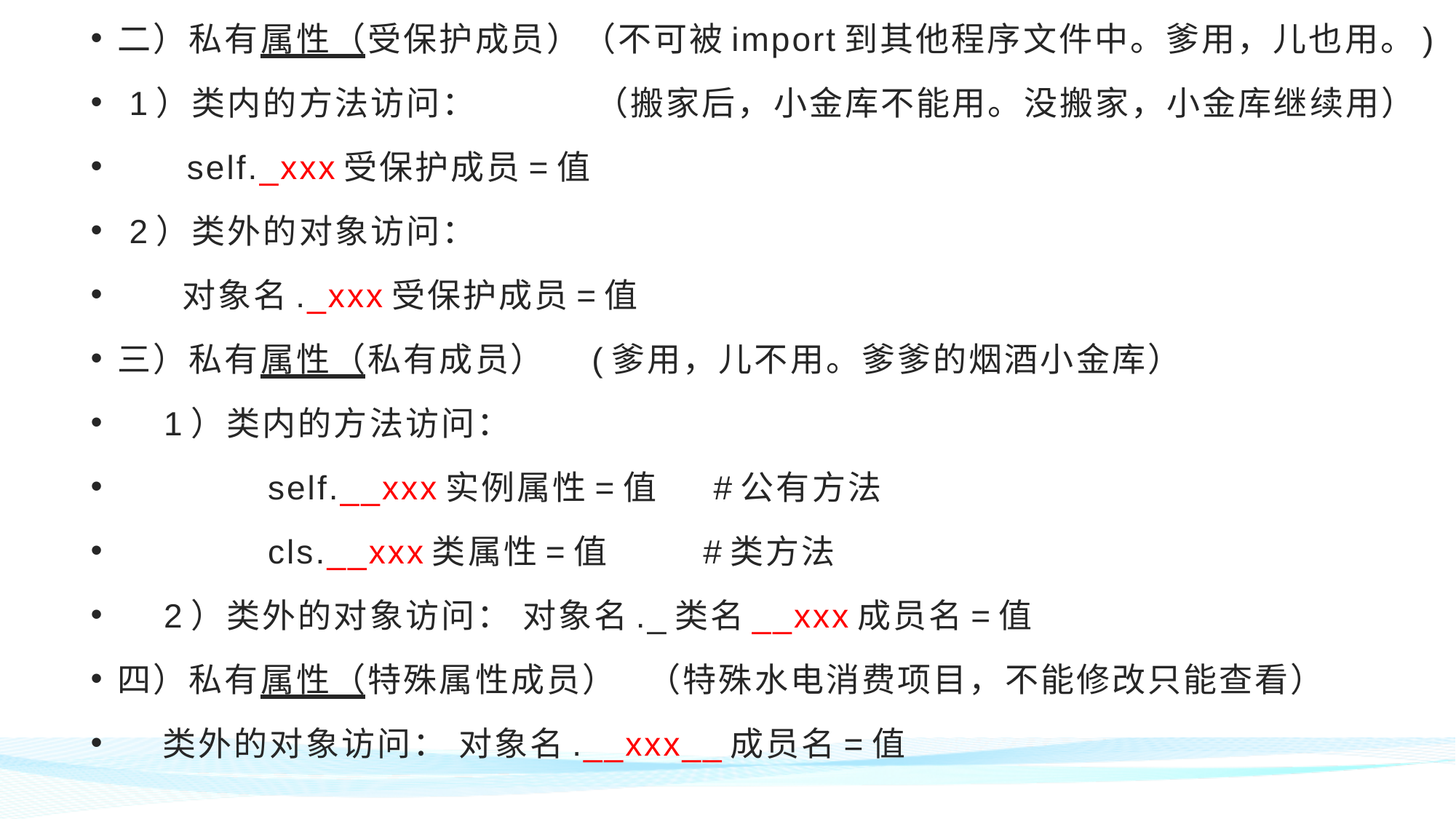

二）私有属性（受保护成员）（不可被import到其他程序文件中。爹用，儿也用。)
 1）类内的方法访问：            （搬家后，小金库不能用。没搬家，小金库继续用）
      self._xxx受保护成员=值
 2）类外的对象访问：
      对象名._xxx受保护成员=值
三）私有属性（私有成员）    (爹用，儿不用。爹爹的烟酒小金库）
    1）类内的方法访问：
             self.__xxx实例属性=值     #公有方法
             cls.__xxx类属性=值         #类方法
    2）类外的对象访问： 对象名._类名__xxx成员名=值
四）私有属性（特殊属性成员）   （特殊水电消费项目，不能修改只能查看）
    类外的对象访问： 对象名.__xxx__成员名=值